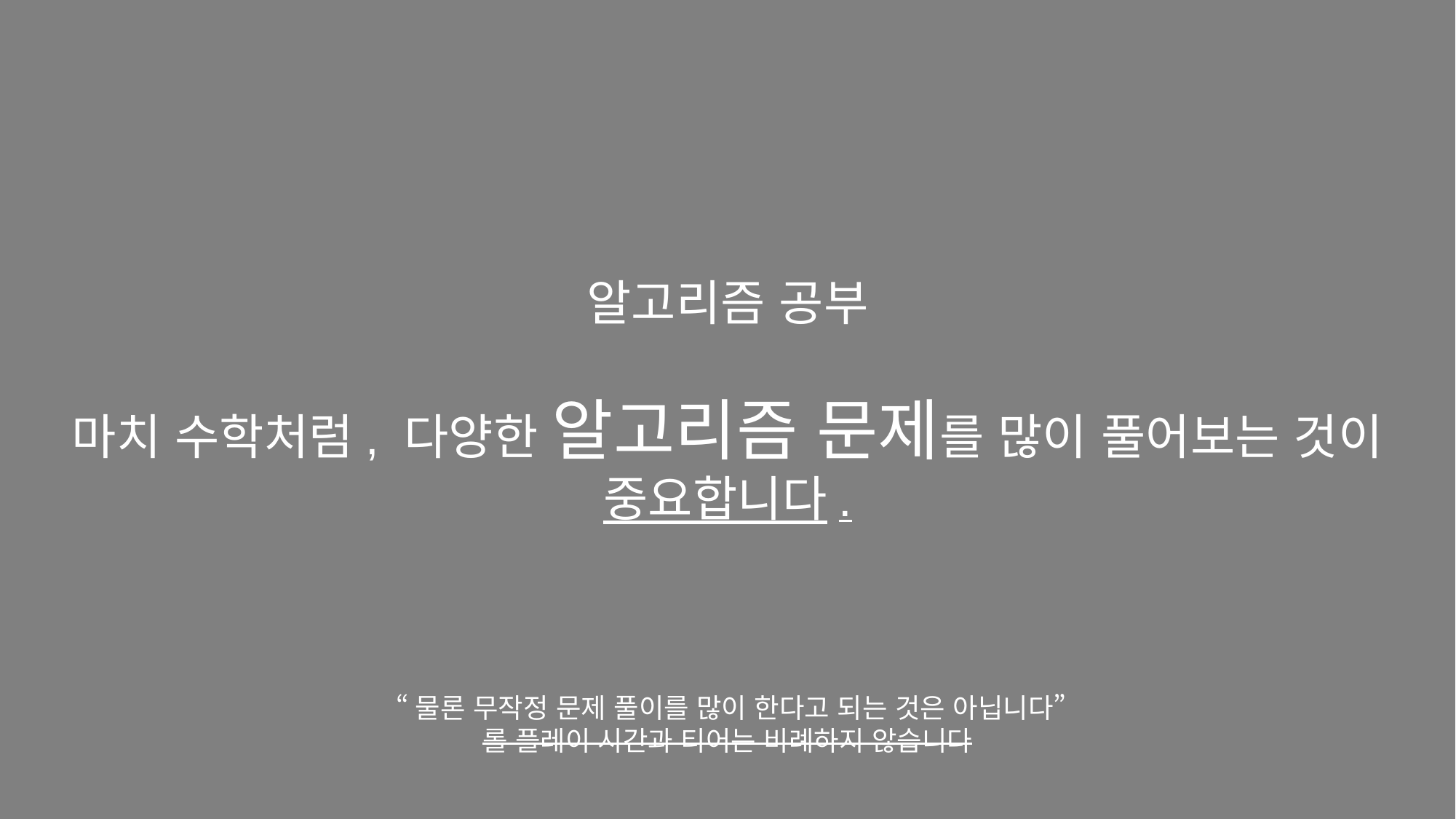

알고리즘 공부

마치 수학처럼, 다양한 알고리즘 문제를 많이 풀어보는 것이
중요합니다.

 “물론 무작정 문제 풀이를 많이 한다고 되는 것은 아닙니다”
롤 플레이 시간과 티어는 비례하지 않습니다